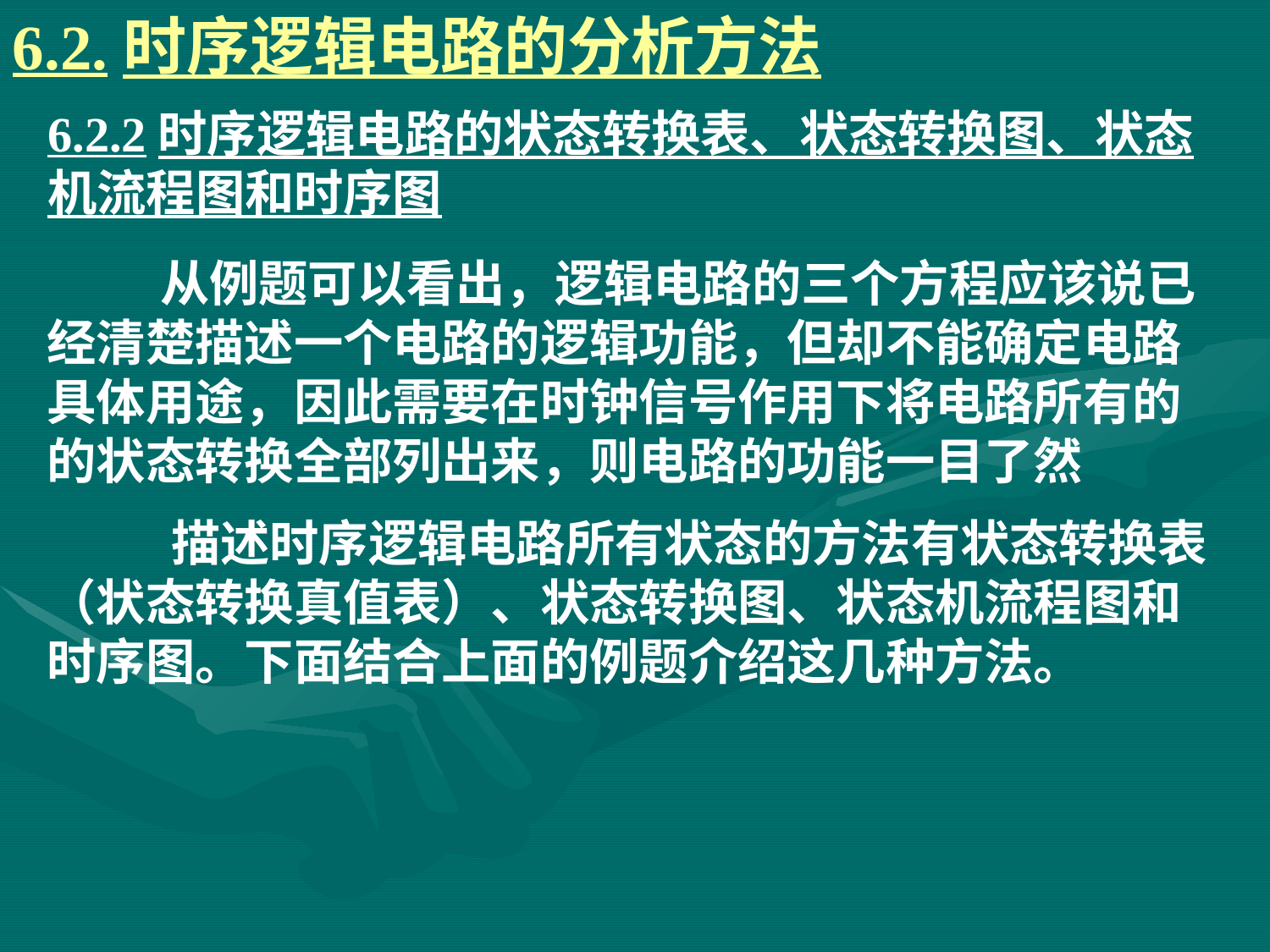

6.2.时序逻辑电路的分析方法
# 6.2.2时序逻辑电路的状态转换表、状态转换图、状态机流程图和时序图
         从例题可以看出，逻辑电路的三个方程应该说已经清楚描述一个电路的逻辑功能，但却不能确定电路具体用途，因此需要在时钟信号作用下将电路所有的的状态转换全部列出来，则电路的功能一目了然
          描述时序逻辑电路所有状态的方法有状态转换表（状态转换真值表）、状态转换图、状态机流程图和时序图。下面结合上面的例题介绍这几种方法。